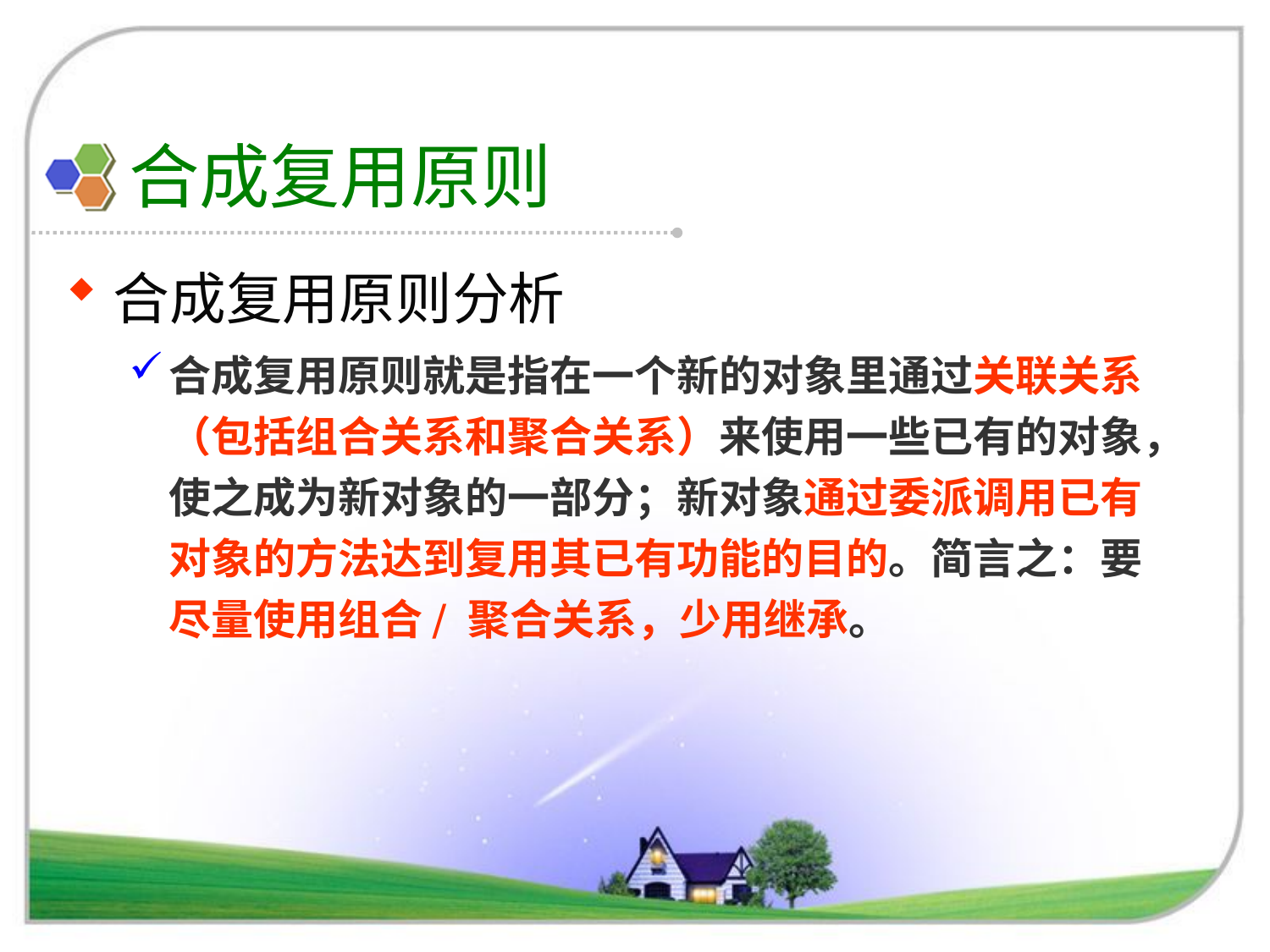

# 合成复用原则
合成复用原则分析
合成复用原则就是指在一个新的对象里通过关联关系（包括组合关系和聚合关系）来使用一些已有的对象，使之成为新对象的一部分；新对象通过委派调用已有对象的方法达到复用其已有功能的目的。简言之：要尽量使用组合/聚合关系，少用继承。